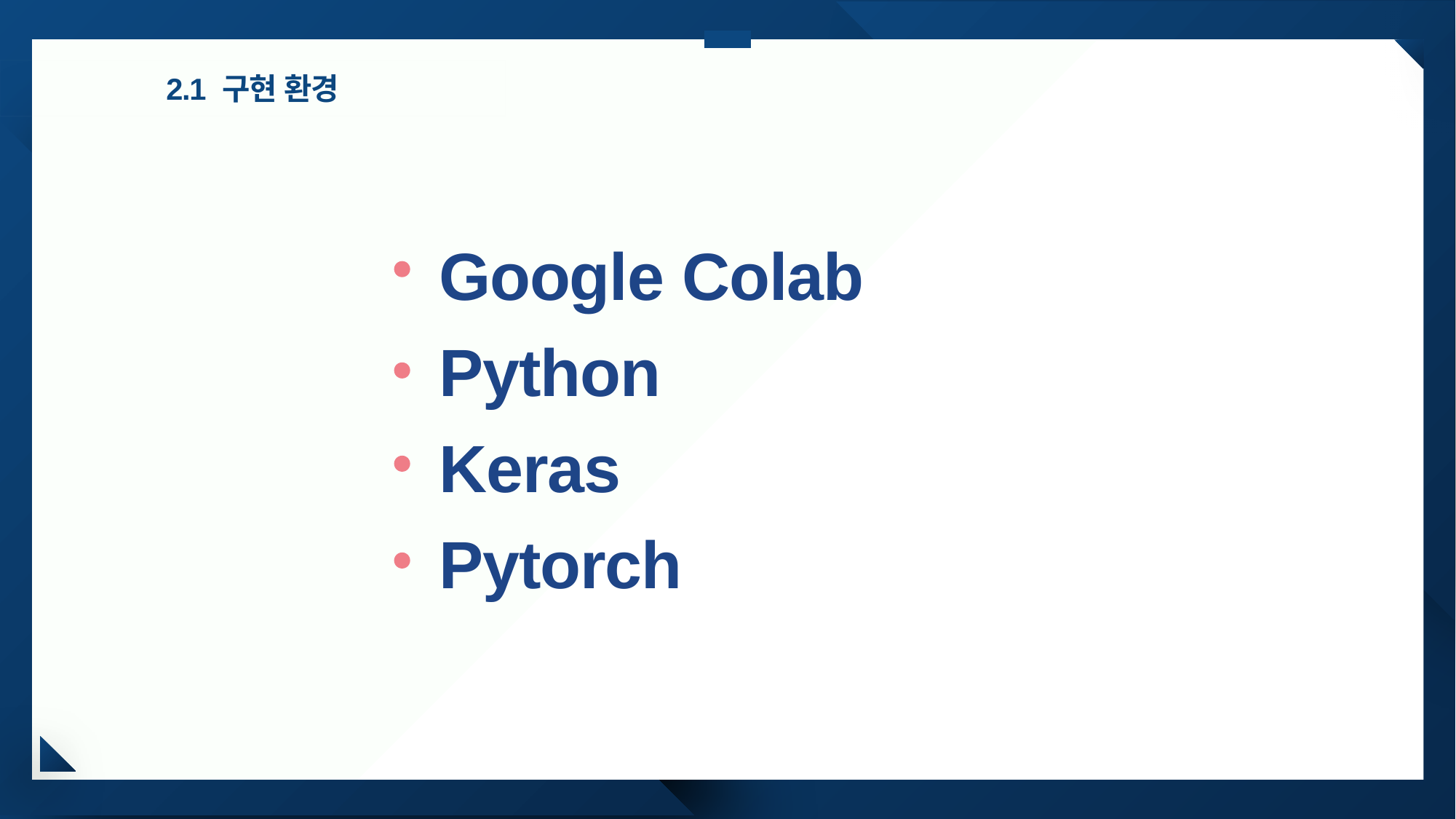

# 2.1 구현 환경
Google Colab
Python
Keras
Pytorch

Inspired by Pantone Color
9